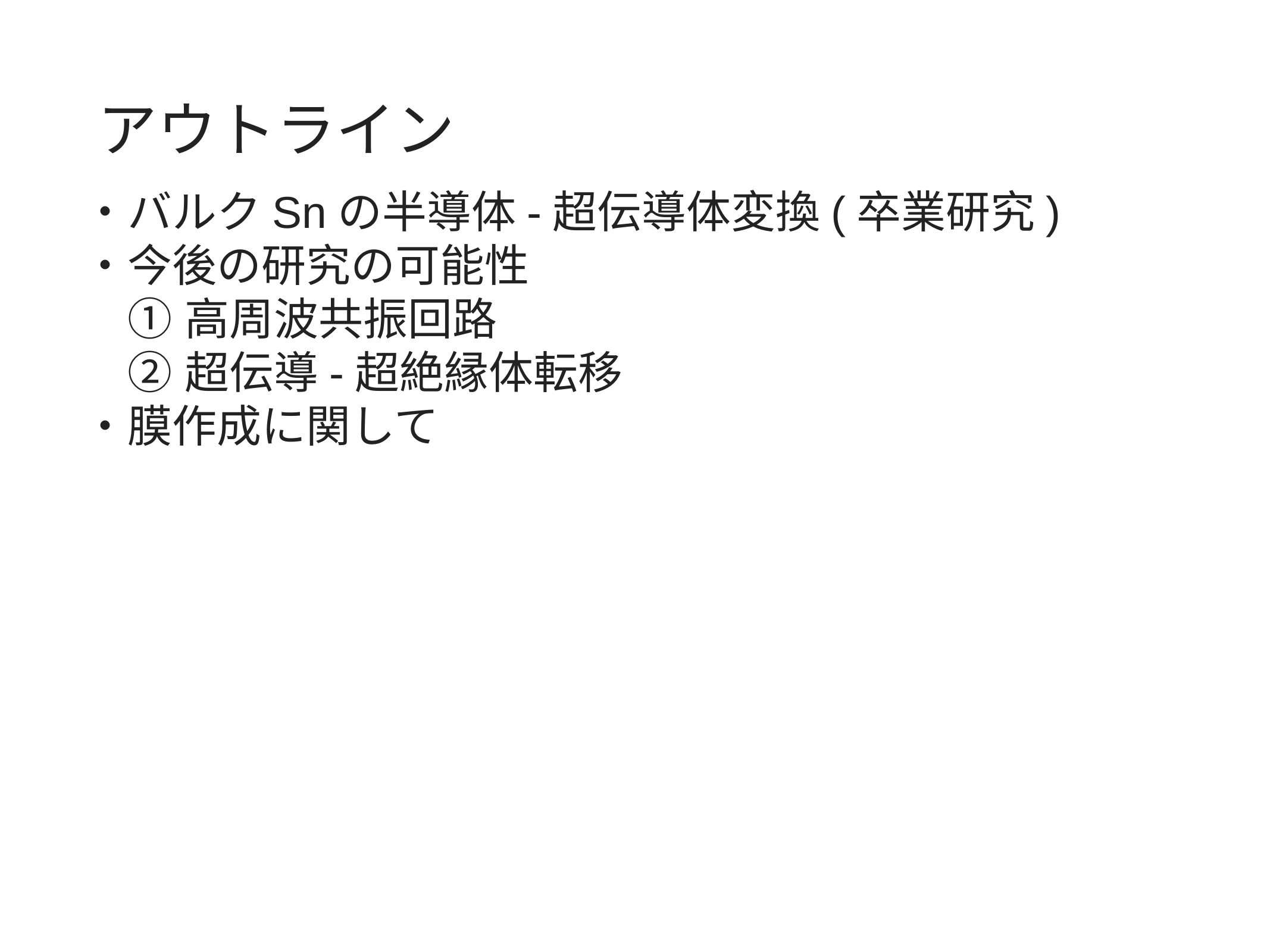

# アウトライン
・バルクSnの半導体-超伝導体変換(卒業研究)
・今後の研究の可能性
　① 高周波共振回路
　② 超伝導-超絶縁体転移
・膜作成に関して